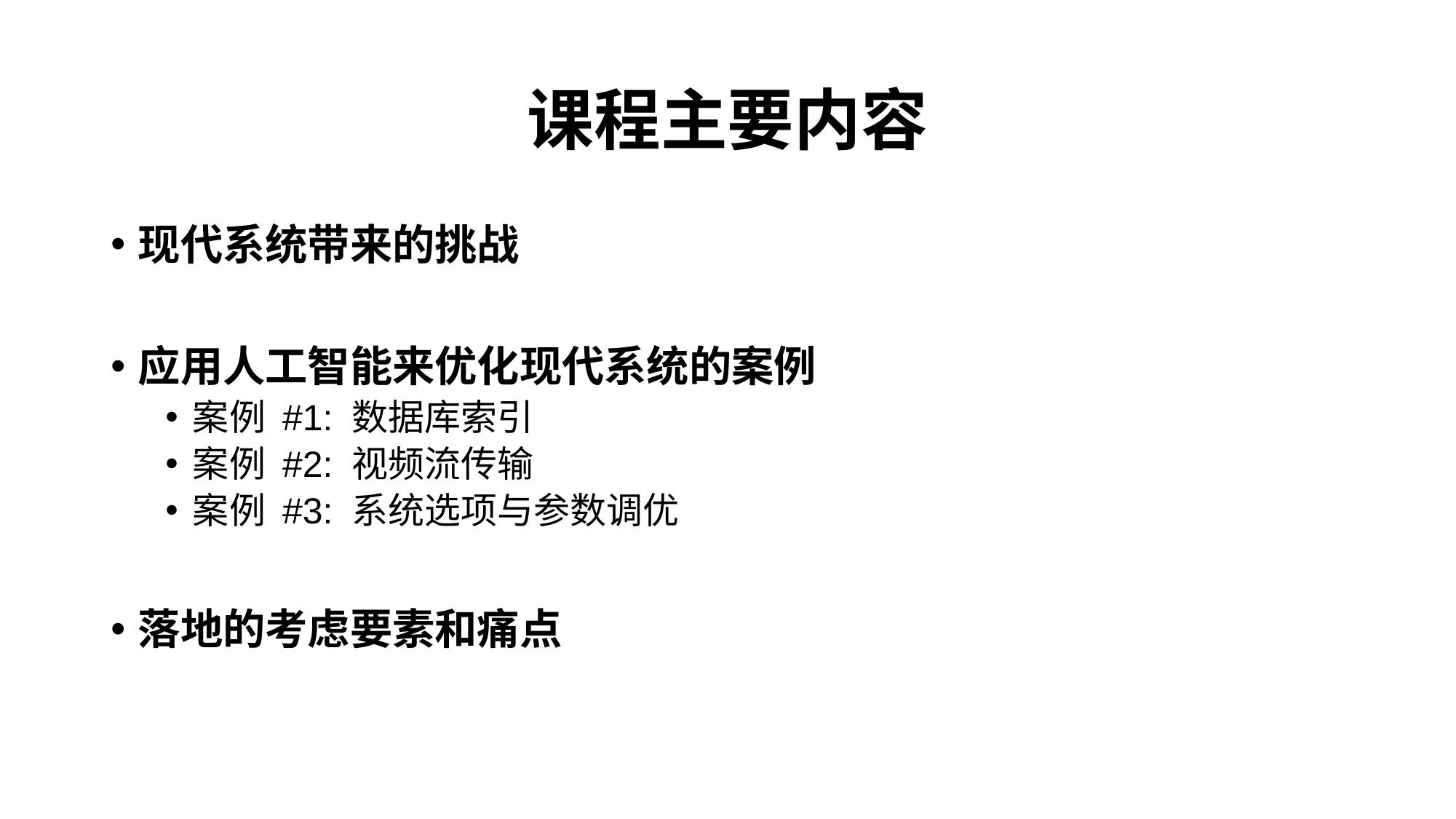

# 课程主要内容
现代系统带来的挑战

应用人工智能来优化现代系统的案例
案例 #1: 数据库索引
案例 #2: 视频流传输
案例 #3: 系统选项与参数调优

落地的考虑要素和痛点